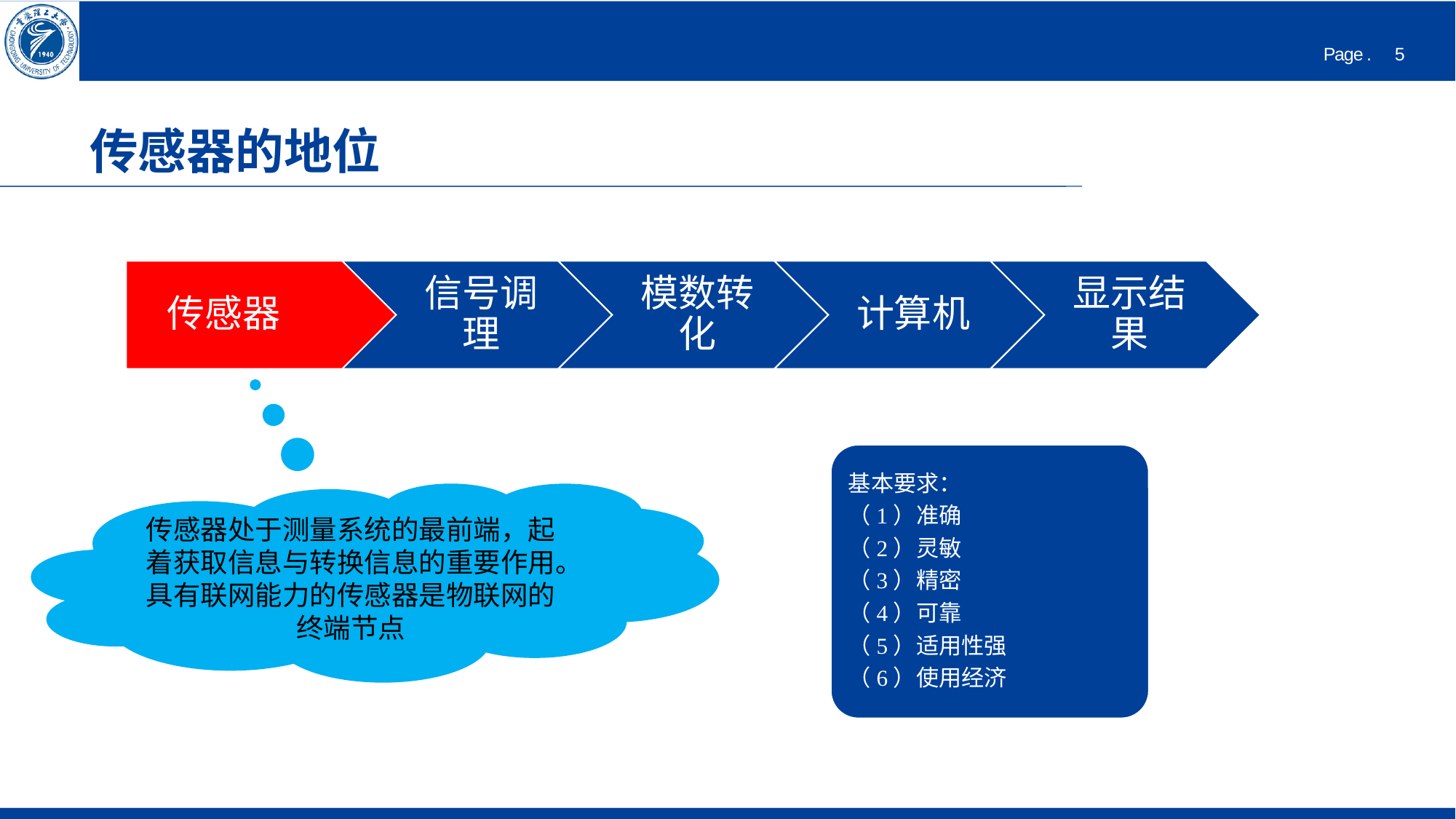

# 传感器的地位
传感器
信号调理
模数转化
计算机
显示结果
基本要求：
（1）准确
（2）灵敏
（3）精密
（4）可靠
（5）适用性强
（6）使用经济

传感器处于测量系统的最前端，起着获取信息与转换信息的重要作用。
具有联网能力的传感器是物联网的终端节点